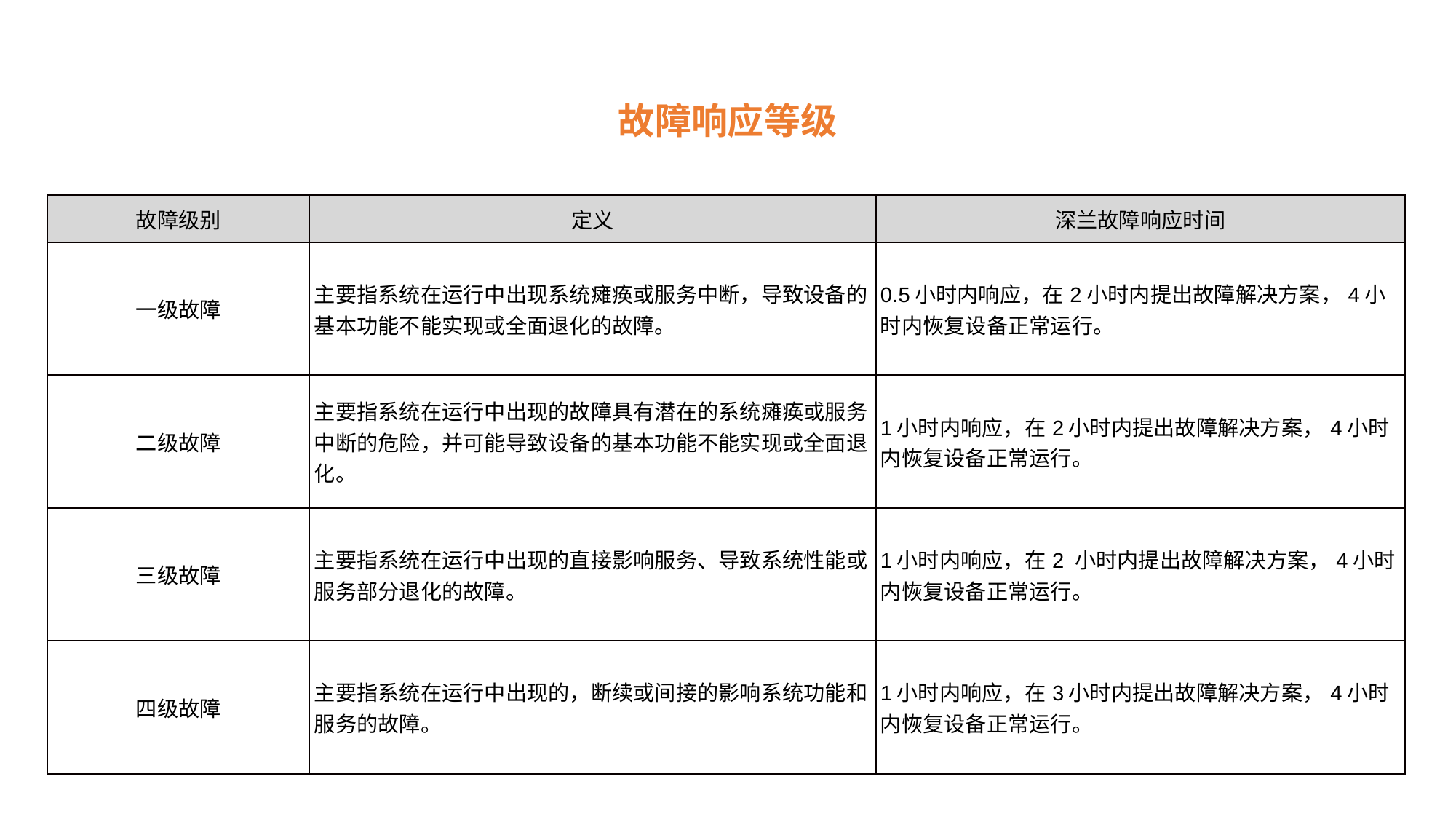

故障响应等级
| 故障级别 | 定义 | 深兰故障响应时间 |
| --- | --- | --- |
| 一级故障 | 主要指系统在运行中出现系统瘫痪或服务中断，导致设备的基本功能不能实现或全面退化的故障。 | 0.5小时内响应，在2小时内提出故障解决方案，4小时内恢复设备正常运行。 |
| 二级故障 | 主要指系统在运行中出现的故障具有潜在的系统瘫痪或服务中断的危险，并可能导致设备的基本功能不能实现或全面退化。 | 1小时内响应，在2小时内提出故障解决方案，4小时内恢复设备正常运行。 |
| 三级故障 | 主要指系统在运行中出现的直接影响服务、导致系统性能或服务部分退化的故障。 | 1小时内响应，在2 小时内提出故障解决方案，4小时内恢复设备正常运行。 |
| 四级故障 | 主要指系统在运行中出现的，断续或间接的影响系统功能和服务的故障。 | 1小时内响应，在3小时内提出故障解决方案，4小时内恢复设备正常运行。 |